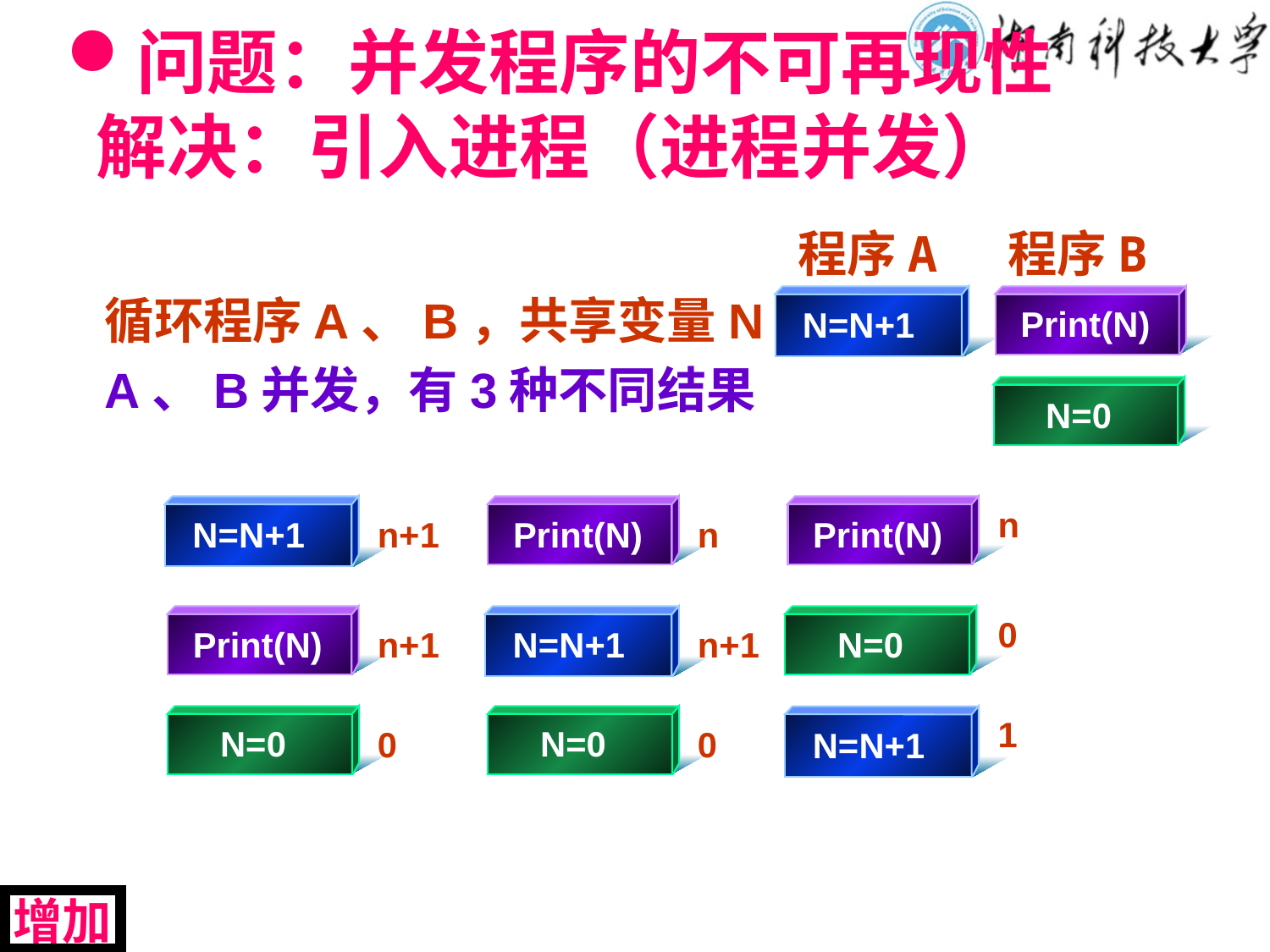

# 问题：并发程序的不可再现性 解决：引入进程（进程并发）
程序A
程序B

N=N+1

Print(N)

N=0
循环程序A、B，共享变量N
A、B并发，有3种不同结果

N=N+1

Print(N)

N=0

Print(N)

N=N+1

N=0

Print(N)

N=0

N=N+1
n
0
1
n+1
n+1
0
n
n+1
0
增加